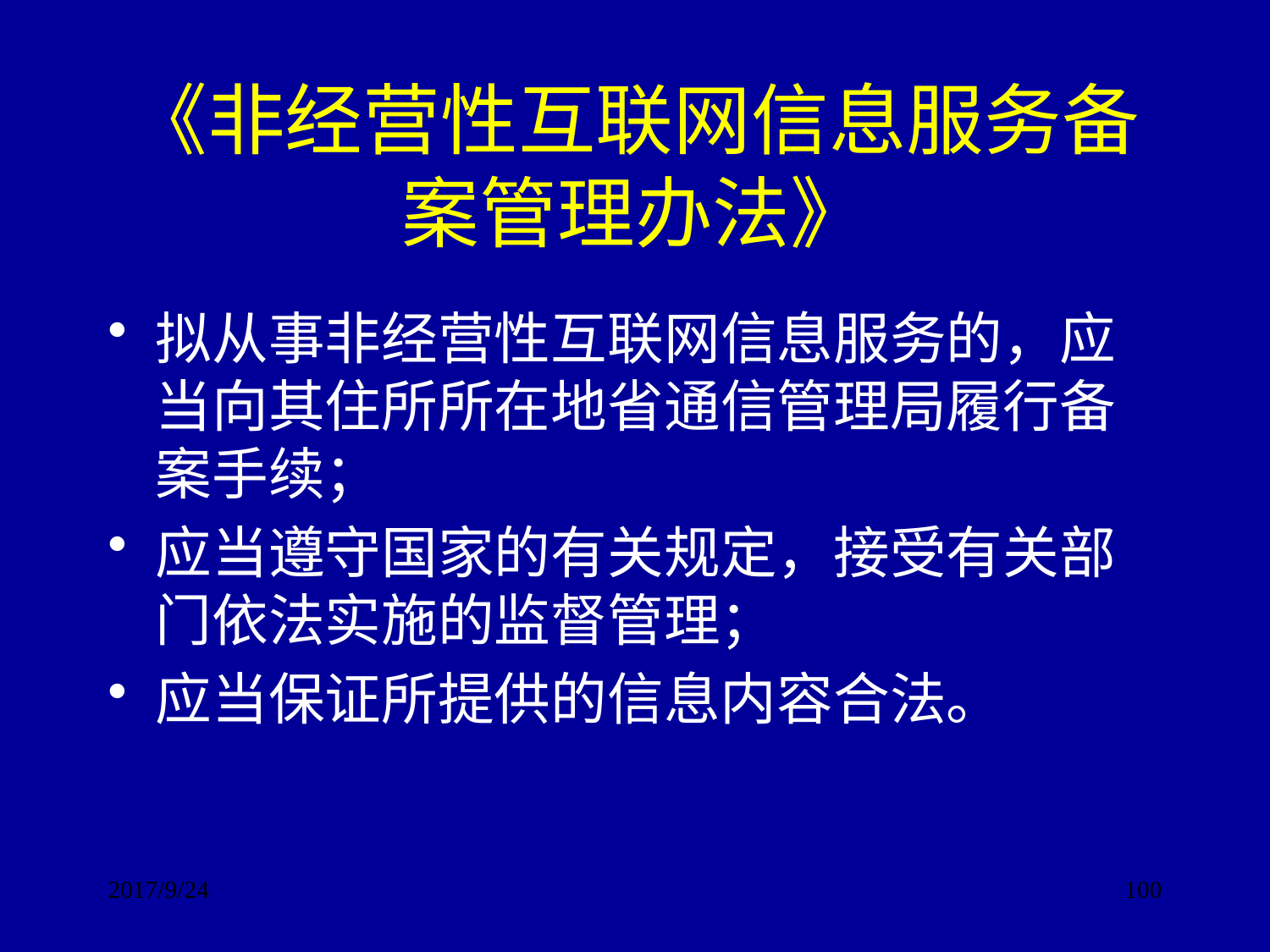

# 《非经营性互联网信息服务备案管理办法》
拟从事非经营性互联网信息服务的，应当向其住所所在地省通信管理局履行备案手续；
应当遵守国家的有关规定，接受有关部门依法实施的监督管理；
应当保证所提供的信息内容合法。
2017/9/24
100